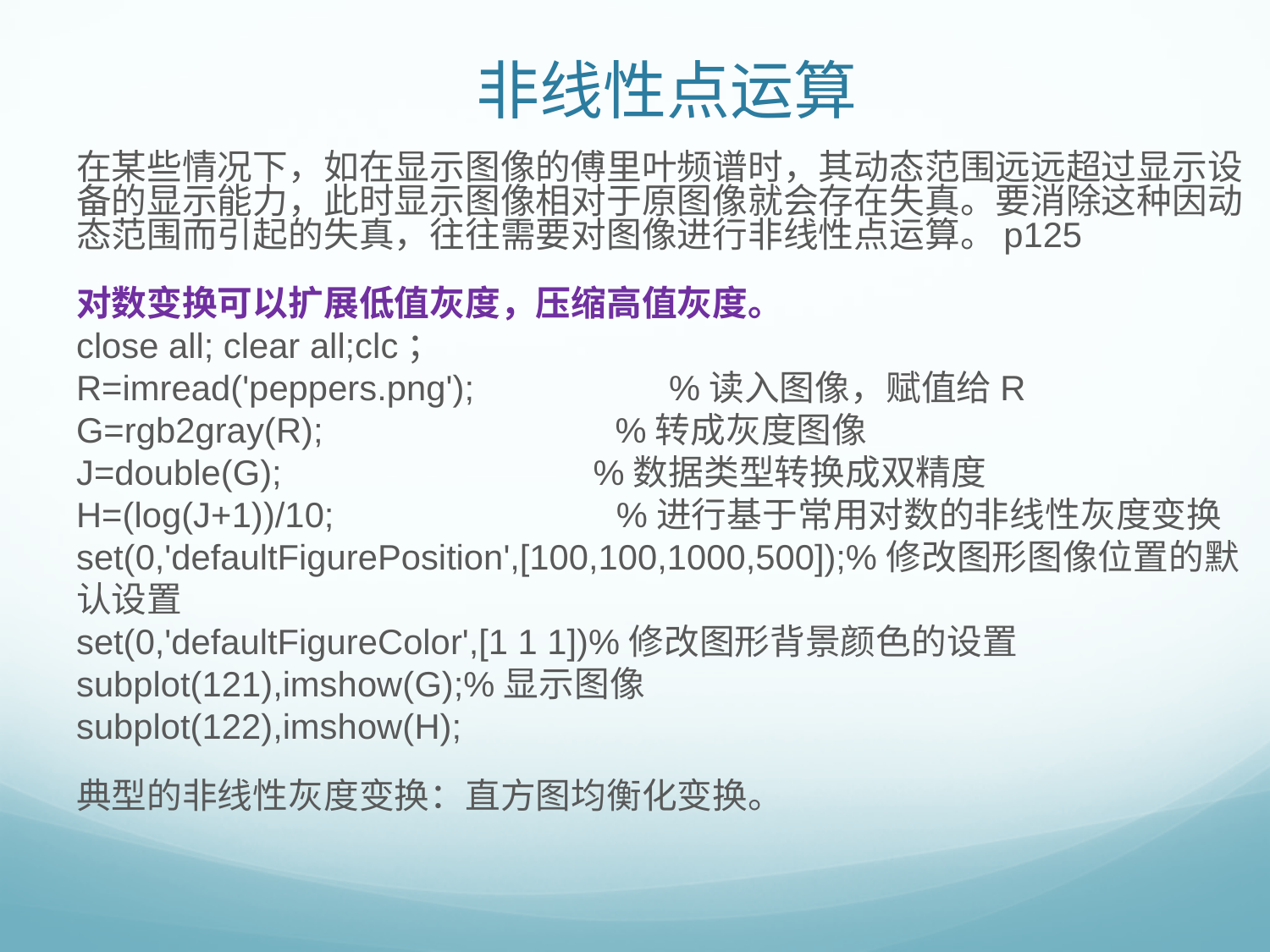

非线性点运算
在某些情况下，如在显示图像的傅里叶频谱时，其动态范围远远超过显示设备的显示能力，此时显示图像相对于原图像就会存在失真。要消除这种因动态范围而引起的失真，往往需要对图像进行非线性点运算。p125
对数变换可以扩展低值灰度，压缩高值灰度。
close all; clear all;clc；
R=imread('peppers.png');                    %读入图像，赋值给R
G=rgb2gray(R);                              %转成灰度图像
J=double(G);                                %数据类型转换成双精度
H=(log(J+1))/10;                             %进行基于常用对数的非线性灰度变换
set(0,'defaultFigurePosition',[100,100,1000,500]);%修改图形图像位置的默认设置
set(0,'defaultFigureColor',[1 1 1])%修改图形背景颜色的设置
subplot(121),imshow(G);%显示图像
subplot(122),imshow(H);
典型的非线性灰度变换：直方图均衡化变换。